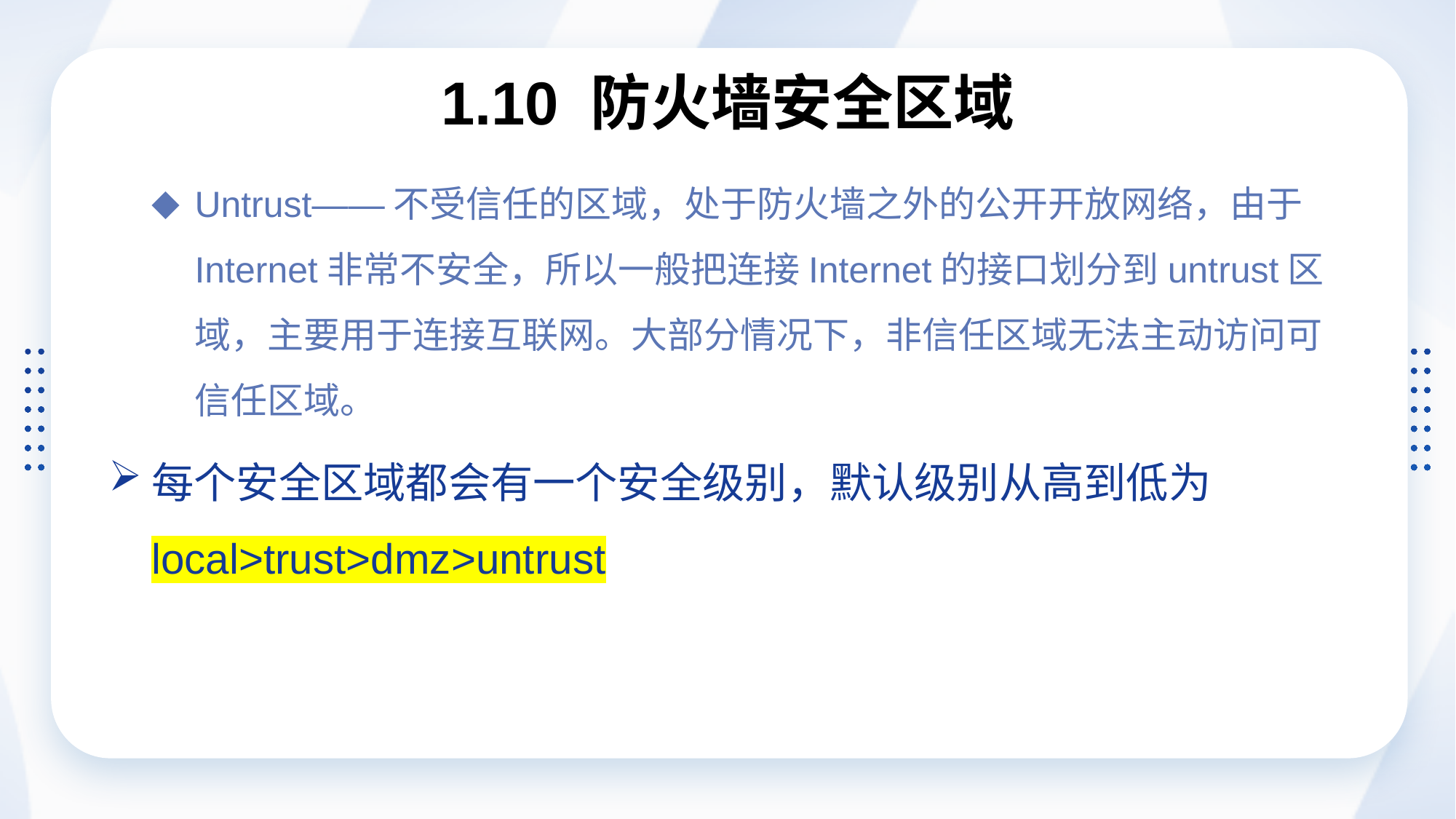

# 1.10 防火墙安全区域
Untrust——不受信任的区域，处于防火墙之外的公开开放网络，由于Internet非常不安全，所以一般把连接Internet的接口划分到untrust区域，主要用于连接互联网。大部分情况下，非信任区域无法主动访问可信任区域。
每个安全区域都会有一个安全级别，默认级别从高到低为local>trust>dmz>untrust